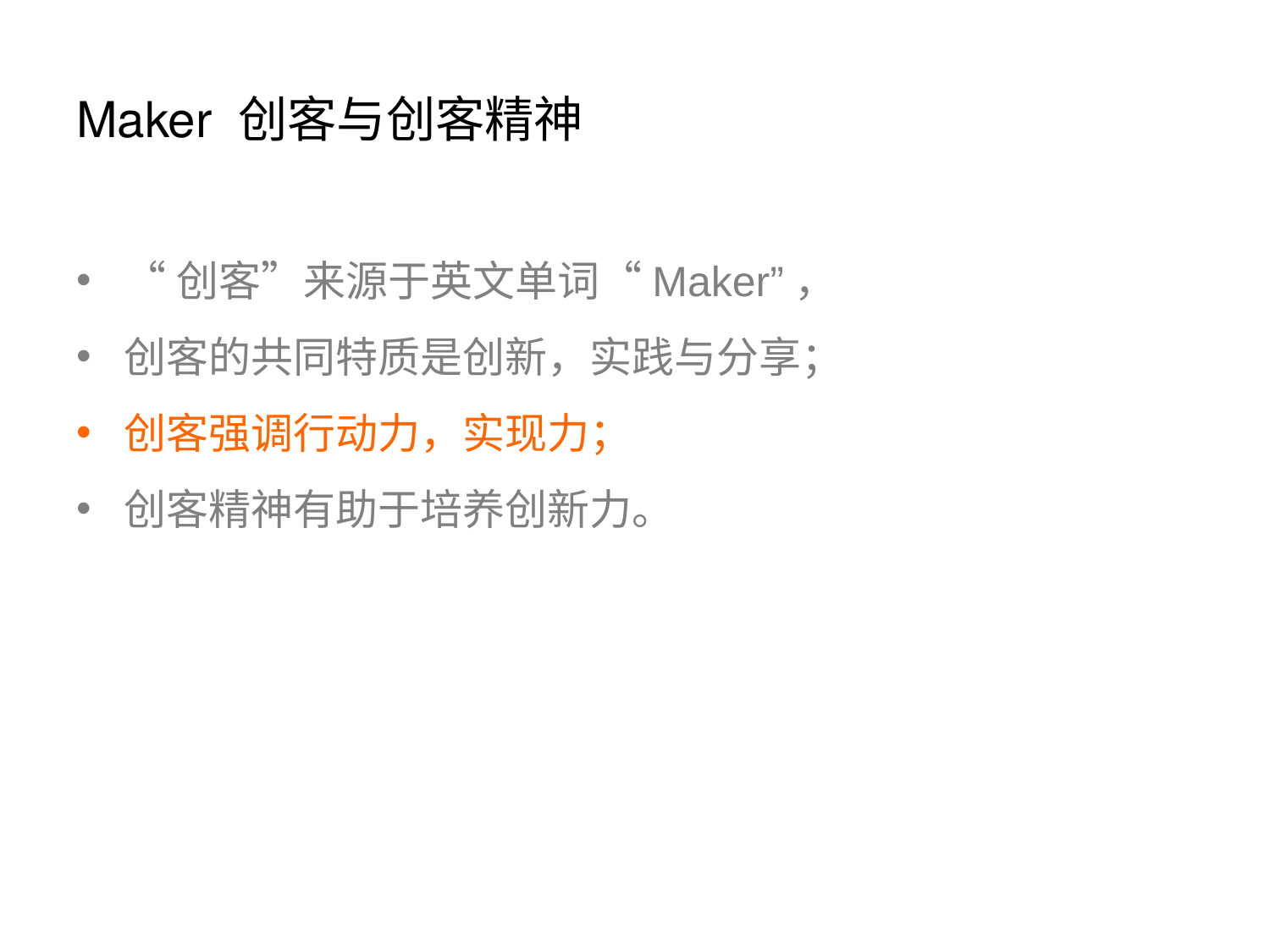

# Maker 创客与创客精神
“创客”来源于英文单词“Maker”，
创客的共同特质是创新，实践与分享；
创客强调行动力，实现力；
创客精神有助于培养创新力。